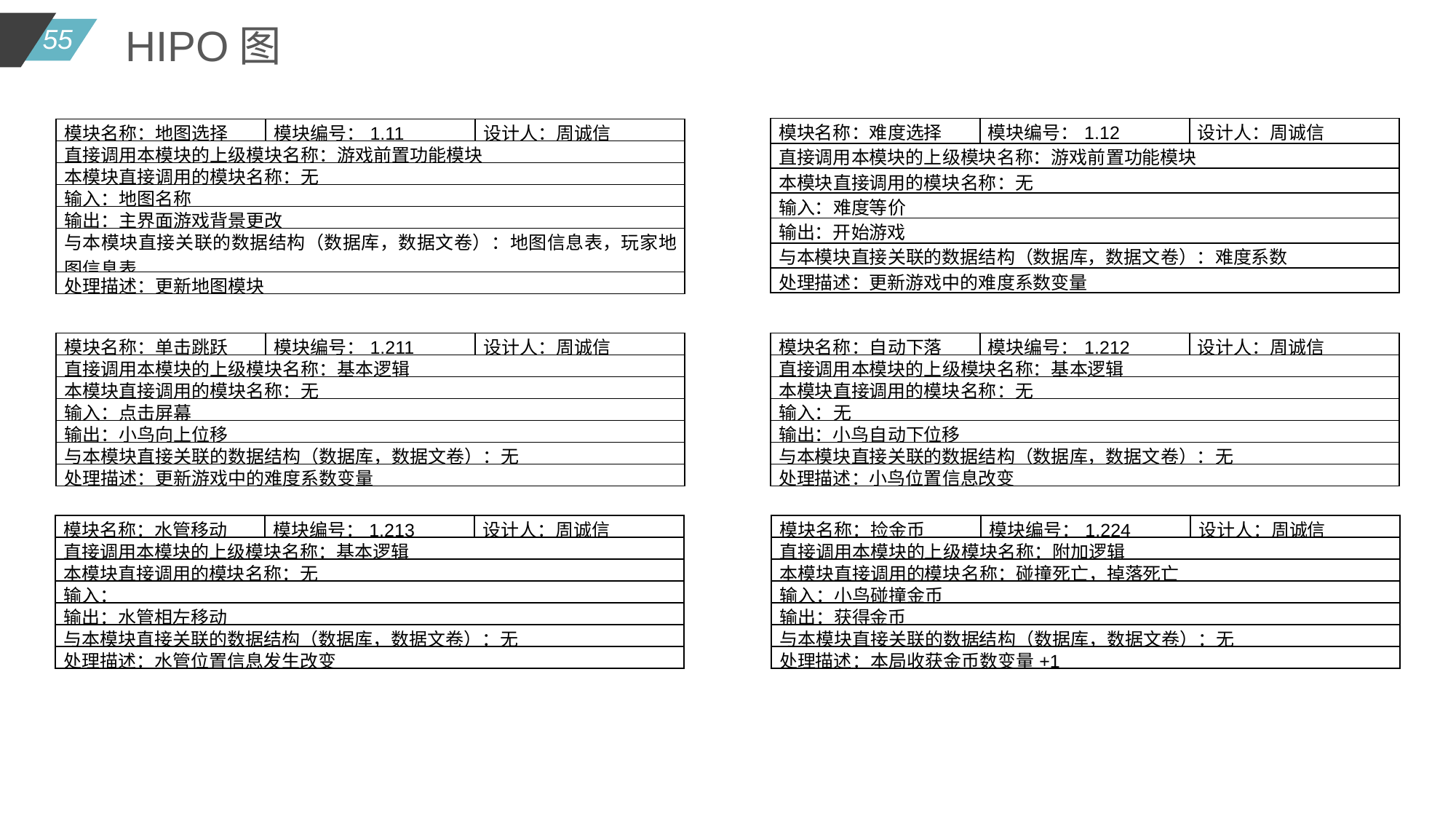

HIPO图
| 模块名称：难度选择 | 模块编号：1.12 | 设计人：周诚信 |
| --- | --- | --- |
| 直接调用本模块的上级模块名称：游戏前置功能模块 |  |  |
| 本模块直接调用的模块名称：无 |  |  |
| 输入：难度等价 |  |  |
| 输出：开始游戏 |  |  |
| 与本模块直接关联的数据结构（数据库，数据文卷）：难度系数 |  |  |
| 处理描述：更新游戏中的难度系数变量 |  |  |
| 模块名称：地图选择 | 模块编号：1.11 | 设计人：周诚信 |
| --- | --- | --- |
| 直接调用本模块的上级模块名称：游戏前置功能模块 |  |  |
| 本模块直接调用的模块名称：无 |  |  |
| 输入：地图名称 |  |  |
| 输出：主界面游戏背景更改 |  |  |
| 与本模块直接关联的数据结构（数据库，数据文卷）：地图信息表，玩家地图信息表 |  |  |
| 处理描述：更新地图模块 |  |  |
| 模块名称：单击跳跃 | 模块编号：1.211 | 设计人：周诚信 |
| --- | --- | --- |
| 直接调用本模块的上级模块名称：基本逻辑 |  |  |
| 本模块直接调用的模块名称：无 |  |  |
| 输入：点击屏幕 |  |  |
| 输出：小鸟向上位移 |  |  |
| 与本模块直接关联的数据结构（数据库，数据文卷）：无 |  |  |
| 处理描述：更新游戏中的难度系数变量 |  |  |
| 模块名称：自动下落 | 模块编号：1.212 | 设计人：周诚信 |
| --- | --- | --- |
| 直接调用本模块的上级模块名称：基本逻辑 |  |  |
| 本模块直接调用的模块名称：无 |  |  |
| 输入：无 |  |  |
| 输出：小鸟自动下位移 |  |  |
| 与本模块直接关联的数据结构（数据库，数据文卷）：无 |  |  |
| 处理描述：小鸟位置信息改变 |  |  |
| 模块名称：水管移动 | 模块编号：1.213 | 设计人：周诚信 |
| --- | --- | --- |
| 直接调用本模块的上级模块名称：基本逻辑 |  |  |
| 本模块直接调用的模块名称：无 |  |  |
| 输入： |  |  |
| 输出：水管相左移动 |  |  |
| 与本模块直接关联的数据结构（数据库，数据文卷）：无 |  |  |
| 处理描述：水管位置信息发生改变 |  |  |
| 模块名称：捡金币 | 模块编号：1.224 | 设计人：周诚信 |
| --- | --- | --- |
| 直接调用本模块的上级模块名称：附加逻辑 |  |  |
| 本模块直接调用的模块名称：碰撞死亡，掉落死亡 |  |  |
| 输入：小鸟碰撞金币 |  |  |
| 输出：获得金币 |  |  |
| 与本模块直接关联的数据结构（数据库，数据文卷）：无 |  |  |
| 处理描述：本局收获金币数变量+1 |  |  |